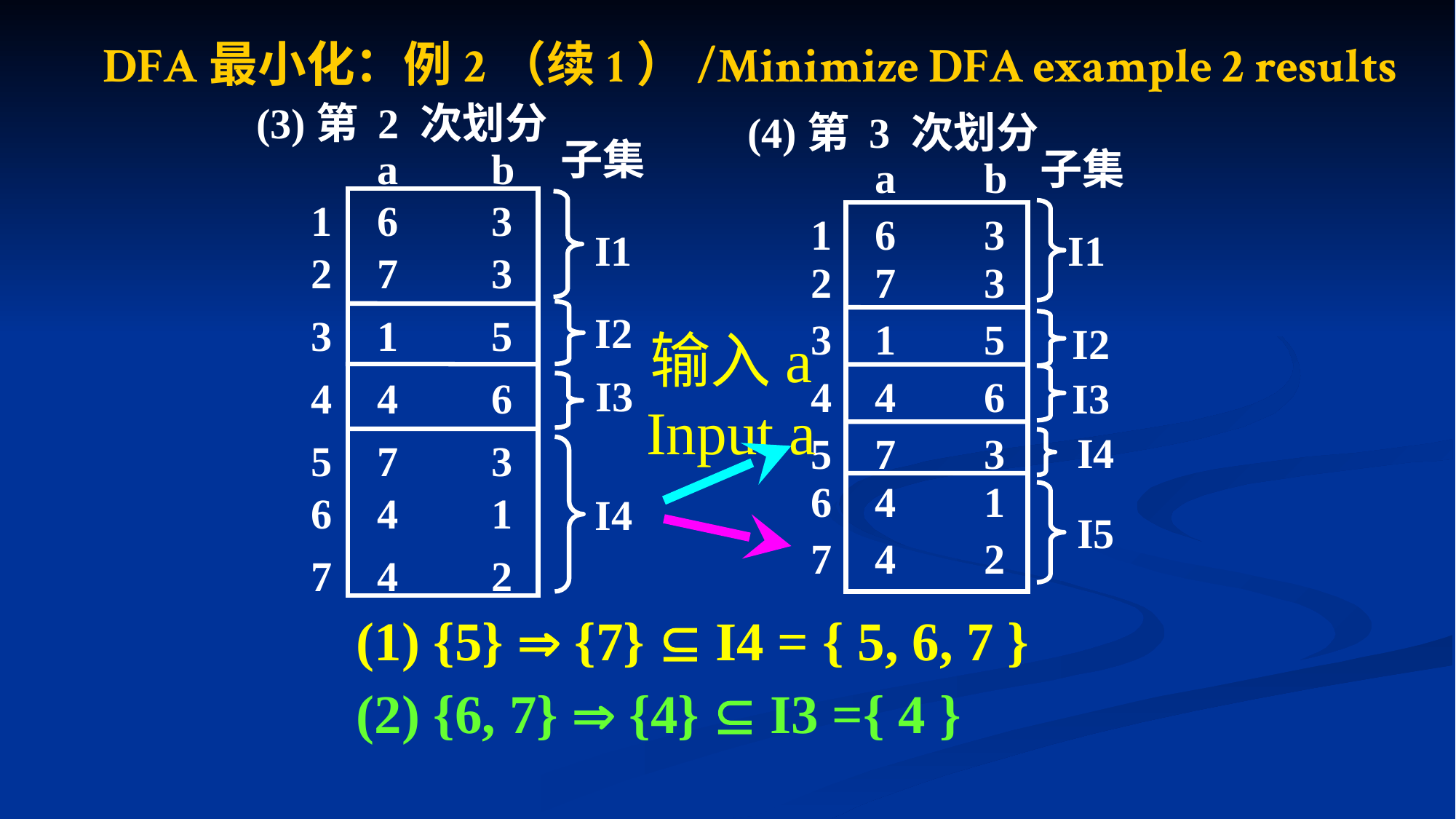

# DFA最小化：例2（续1）/Minimize DFA example 2 results
(3)第 2 次划分
(4)第 3 次划分
子集
a
b
1

6
3
2
7
3
3

1
5
4
4
6
5

7
3
6
4
1
7
4
2
子集
a
b

1

6
3
I1
I1
2
7
3
I2

3

1
5

I2
输入a
Input a

I3
4

4
6

I3

I4
5

7
3

6
4
1

I4

I5

7
4
2
(1) {5} ⇒ {7} ⊆ I4 = { 5, 6, 7 }
(2) {6, 7} ⇒ {4} ⊆ I3 ={ 4 }
101